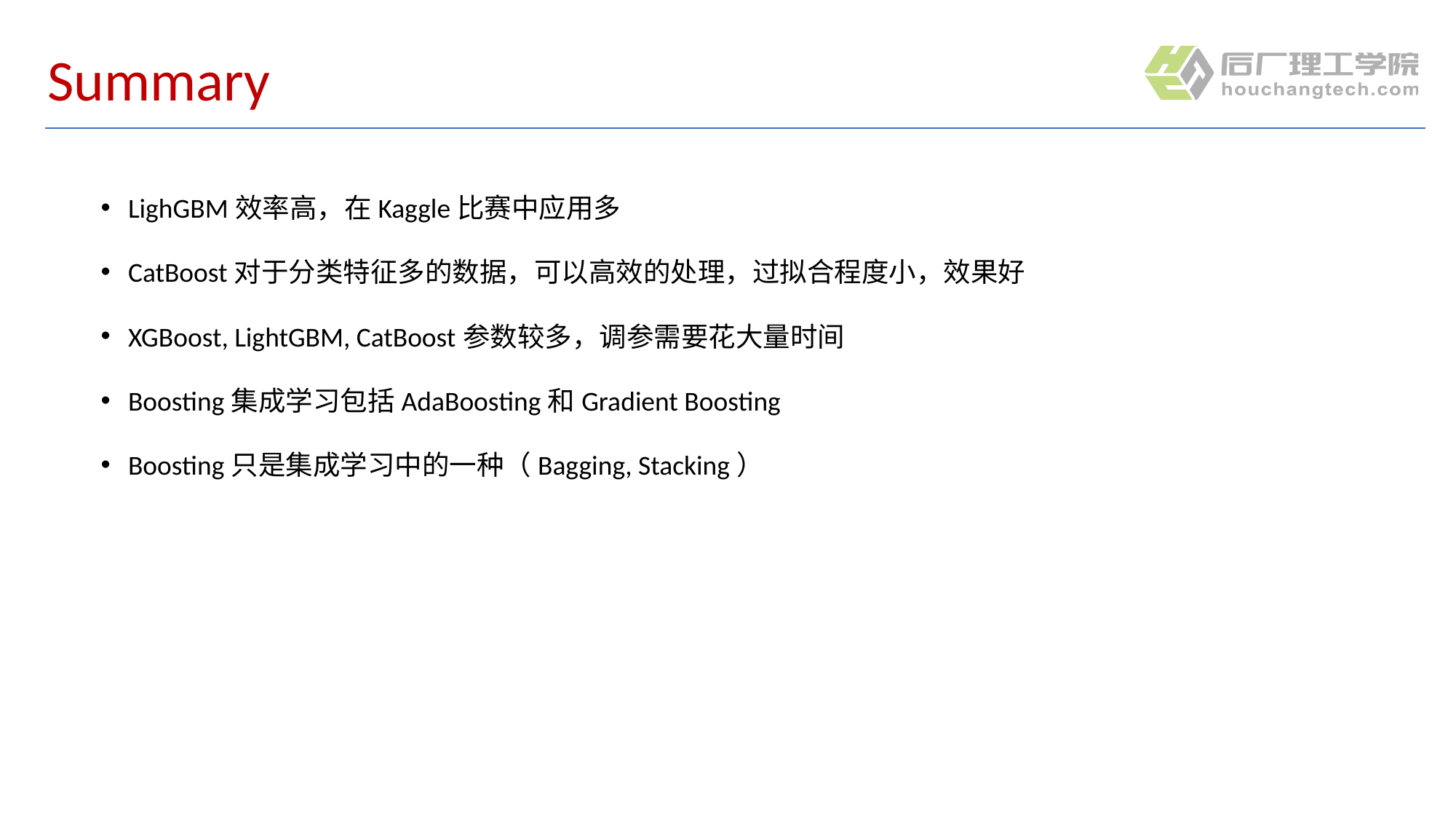

# Summary
LighGBM效率高，在Kaggle比赛中应用多
CatBoost对于分类特征多的数据，可以高效的处理，过拟合程度小，效果好
XGBoost, LightGBM, CatBoost参数较多，调参需要花大量时间
Boosting集成学习包括AdaBoosting和Gradient Boosting
Boosting只是集成学习中的一种（Bagging, Stacking）